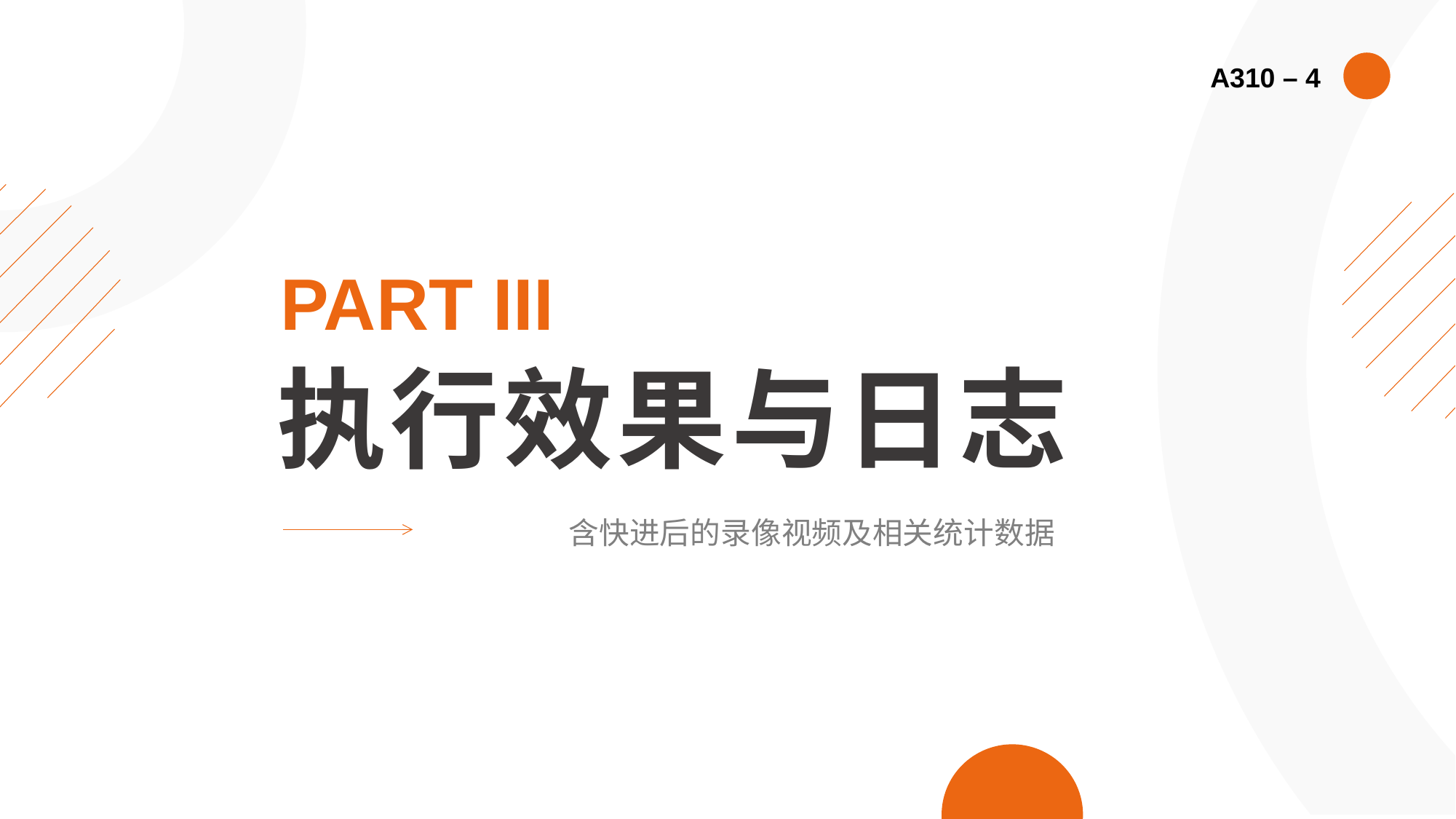

A310 – 4
PART III
执行效果与日志
含快进后的录像视频及相关统计数据